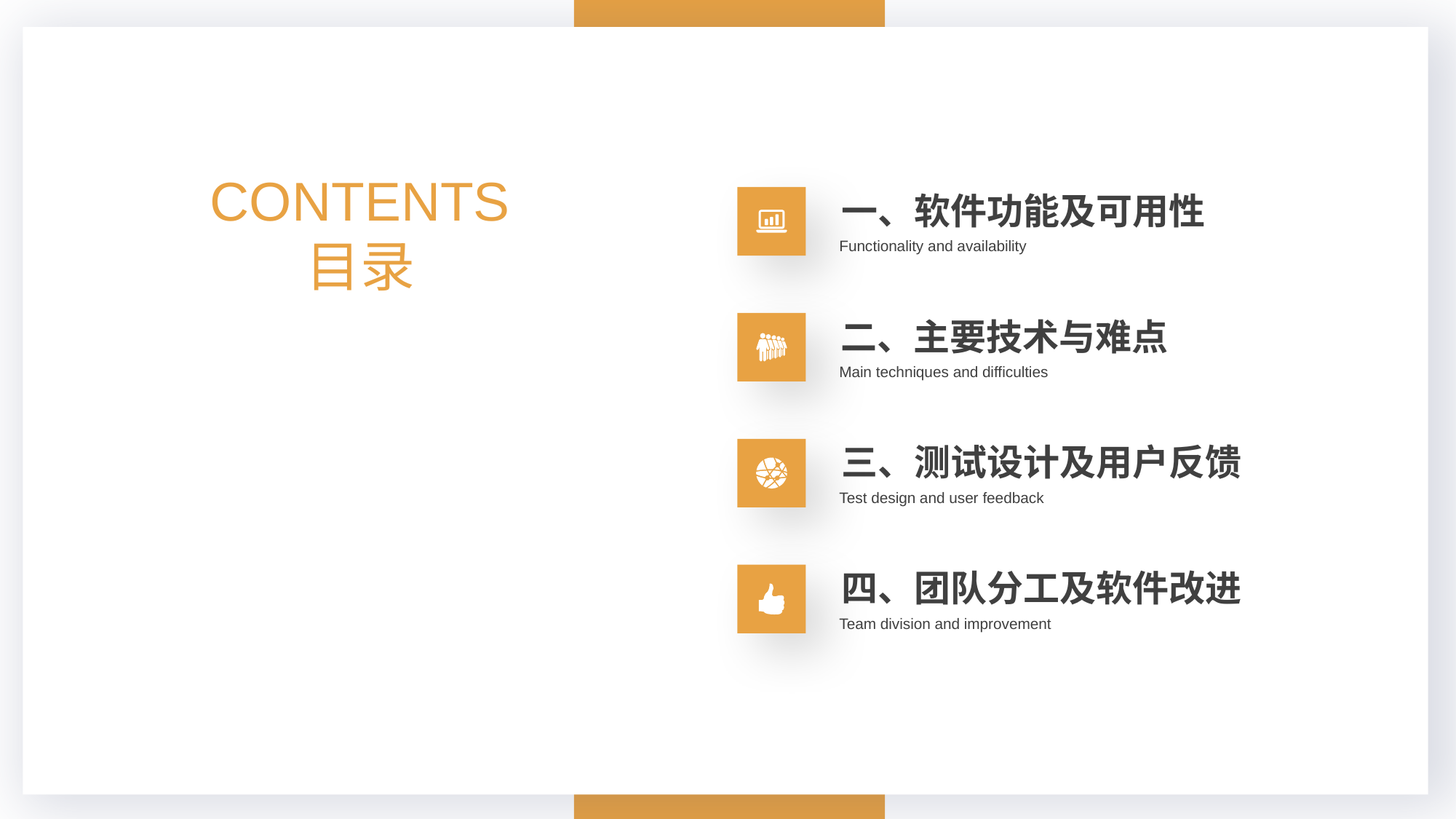

CONTENTS
目录
一、软件功能及可用性
Functionality and availability

二、主要技术与难点
Main techniques and difficulties

三、测试设计及用户反馈
Test design and user feedback

四、团队分工及软件改进
Team division and improvement